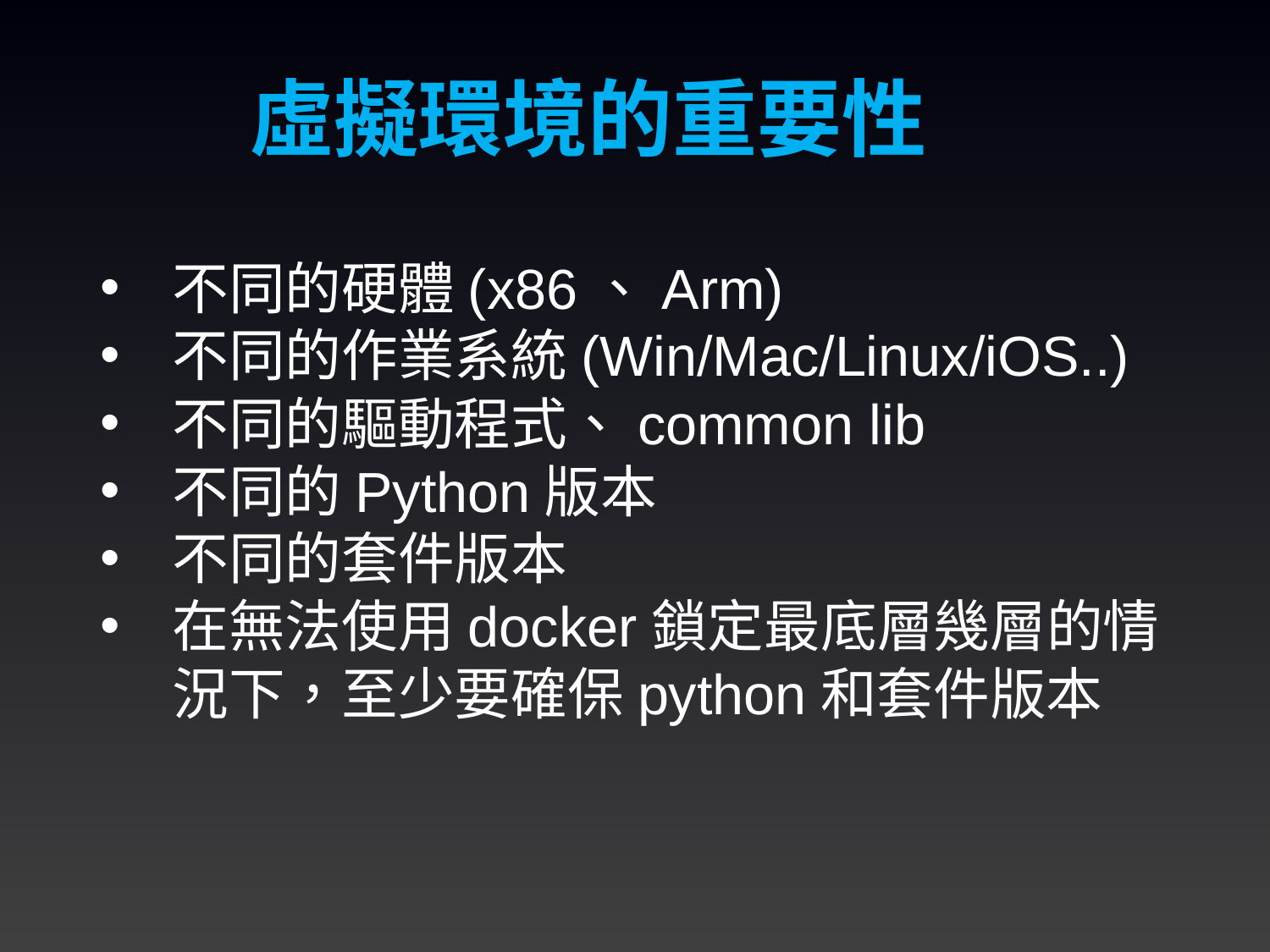

虛擬環境的重要性
不同的硬體(x86、Arm)
不同的作業系統(Win/Mac/Linux/iOS..)
不同的驅動程式、common lib
不同的Python版本
不同的套件版本
在無法使用docker鎖定最底層幾層的情況下，至少要確保python和套件版本